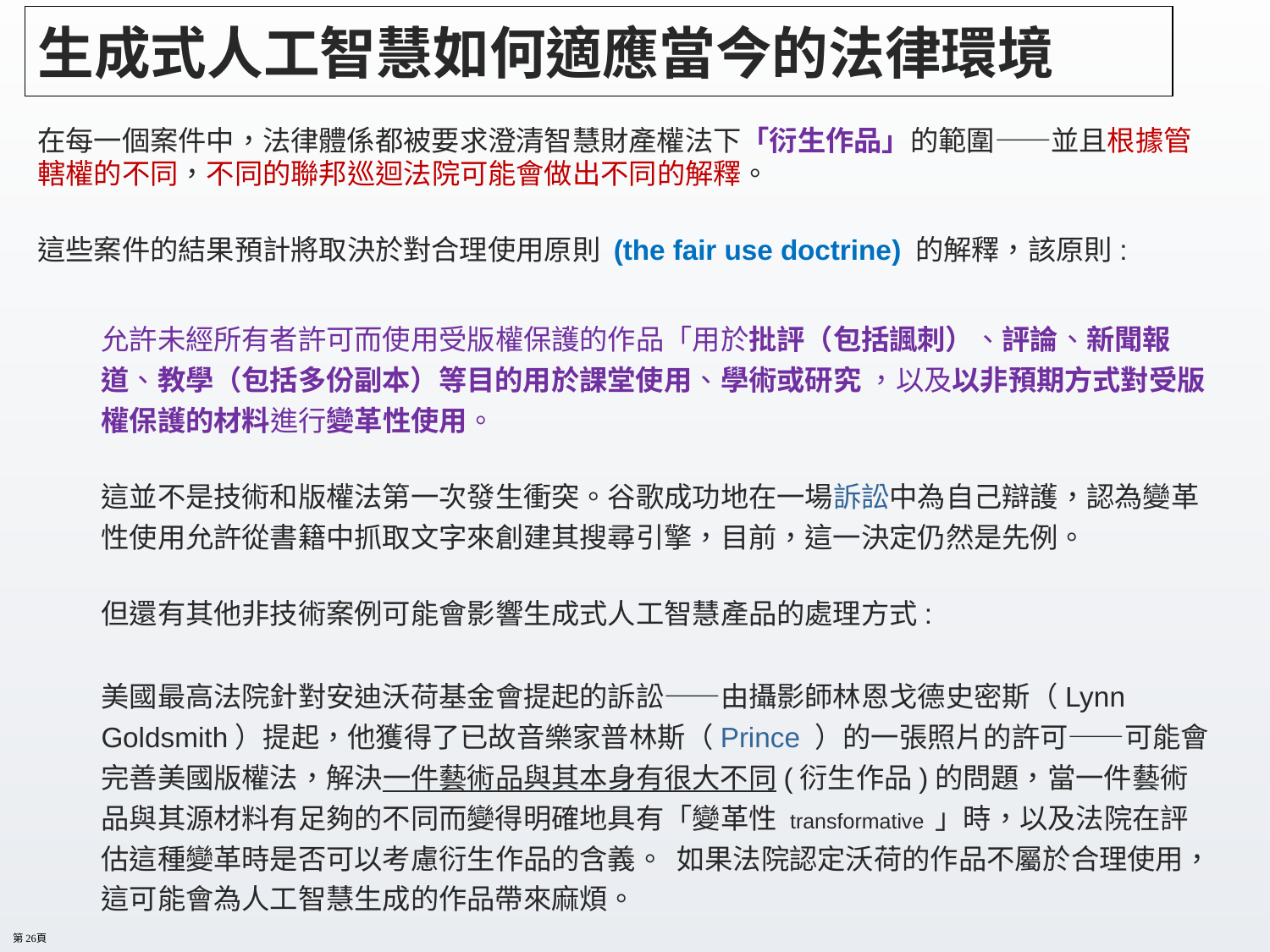

# 生成式人工智慧如何適應當今的法律環境
在每一個案件中，法律體係都被要求澄清智慧財產權法下「衍生作品」的範圍——並且根據管轄權的不同，不同的聯邦巡迴法院可能會做出不同的解釋。
這些案件的結果預計將取決於對合理使用原則 (the fair use doctrine) 的解釋，該原則:
允許未經所有者許可而使用受版權保護的作品「用於批評（包括諷刺）、評論、新聞報道、教學（包括多份副本）等目的用於課堂使用、學術或研究 ，以及以非預期方式對受版權保護的材料進行變革性使用。
這並不是技術和版權法第一次發生衝突。谷歌成功地在一場訴訟中為自己辯護，認為變革性使用允許從書籍中抓取文字來創建其搜尋引擎，目前，這一決定仍然是先例。
但還有其他非技術案例可能會影響生成式人工智慧產品的處理方式:
美國最高法院針對安迪沃荷基金會提起的訴訟——由攝影師林恩戈德史密斯（Lynn Goldsmith）提起，他獲得了已故音樂家普林斯（Prince ）的一張照片的許可——可能會完善美國版權法，解決一件藝術品與其本身有很大不同(衍生作品)的問題，當一件藝術品與其源材料有足夠的不同而變得明確地具有「變革性 transformative 」時，以及法院在評估這種變革時是否可以考慮衍生作品的含義。  如果法院認定沃荷的作品不屬於合理使用，這可能會為人工智慧生成的作品帶來麻煩。